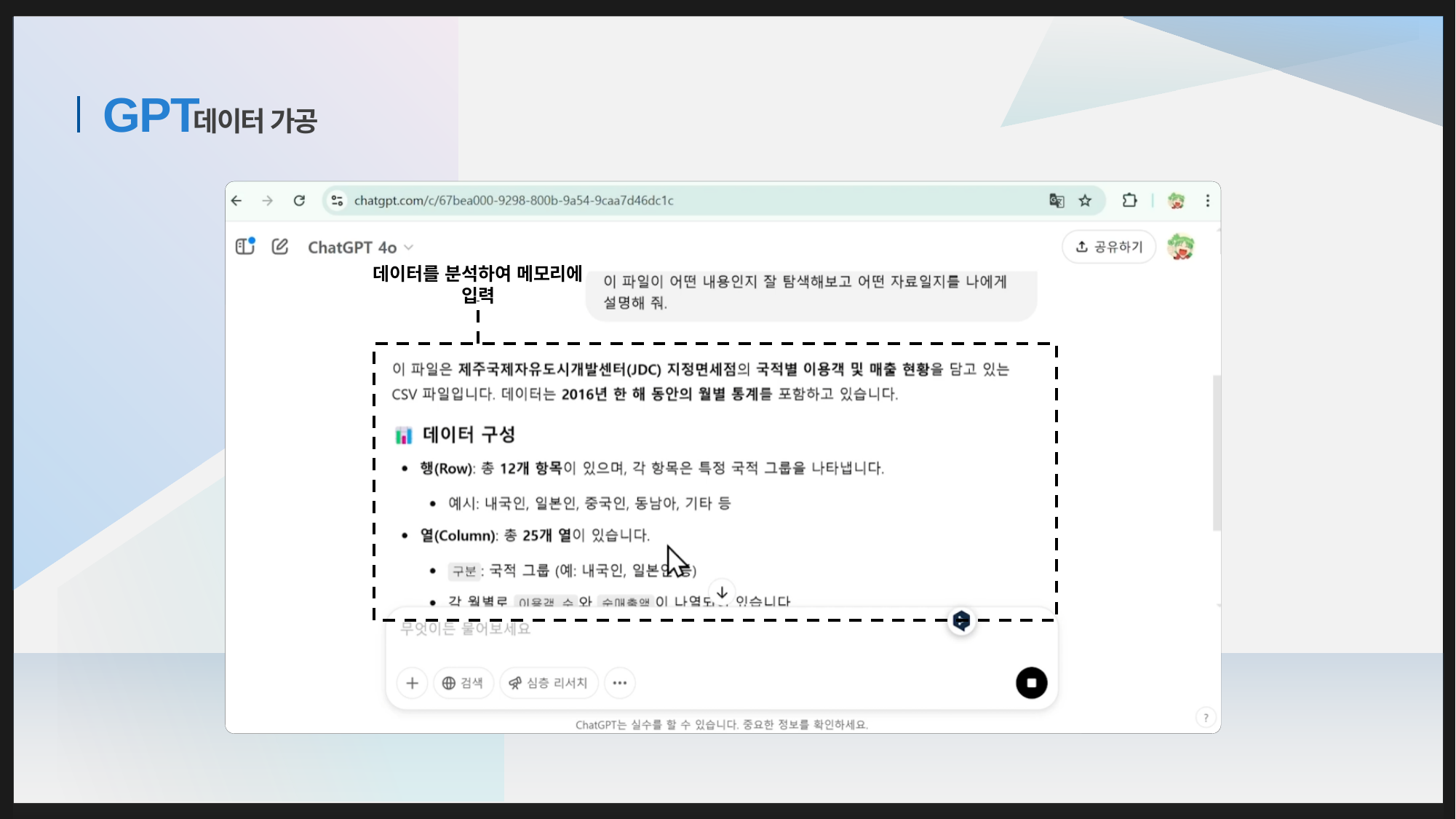

데이터 가공
# GPT

데이터를 분석하여 메모리에 입력